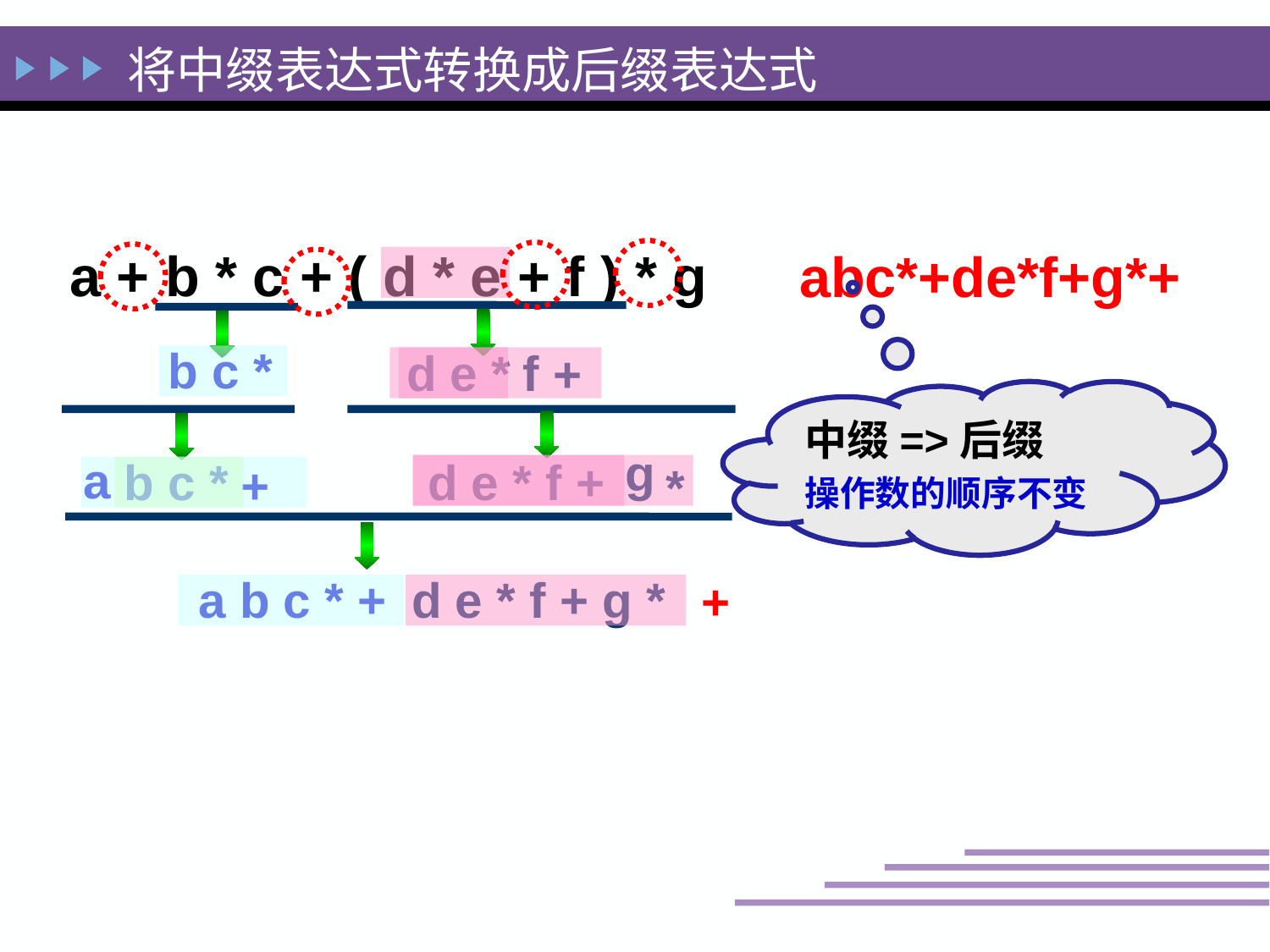

将中缀表达式转换成后缀表达式
a + b * c + ( d * e + f ) * g
abc*+de*f+g*+

b c *
d e *
f
+

中缀=>后缀
操作数的顺序不变

g
a
b c *
d e * f +
+
*

a b c * +
d e * f + g *
+